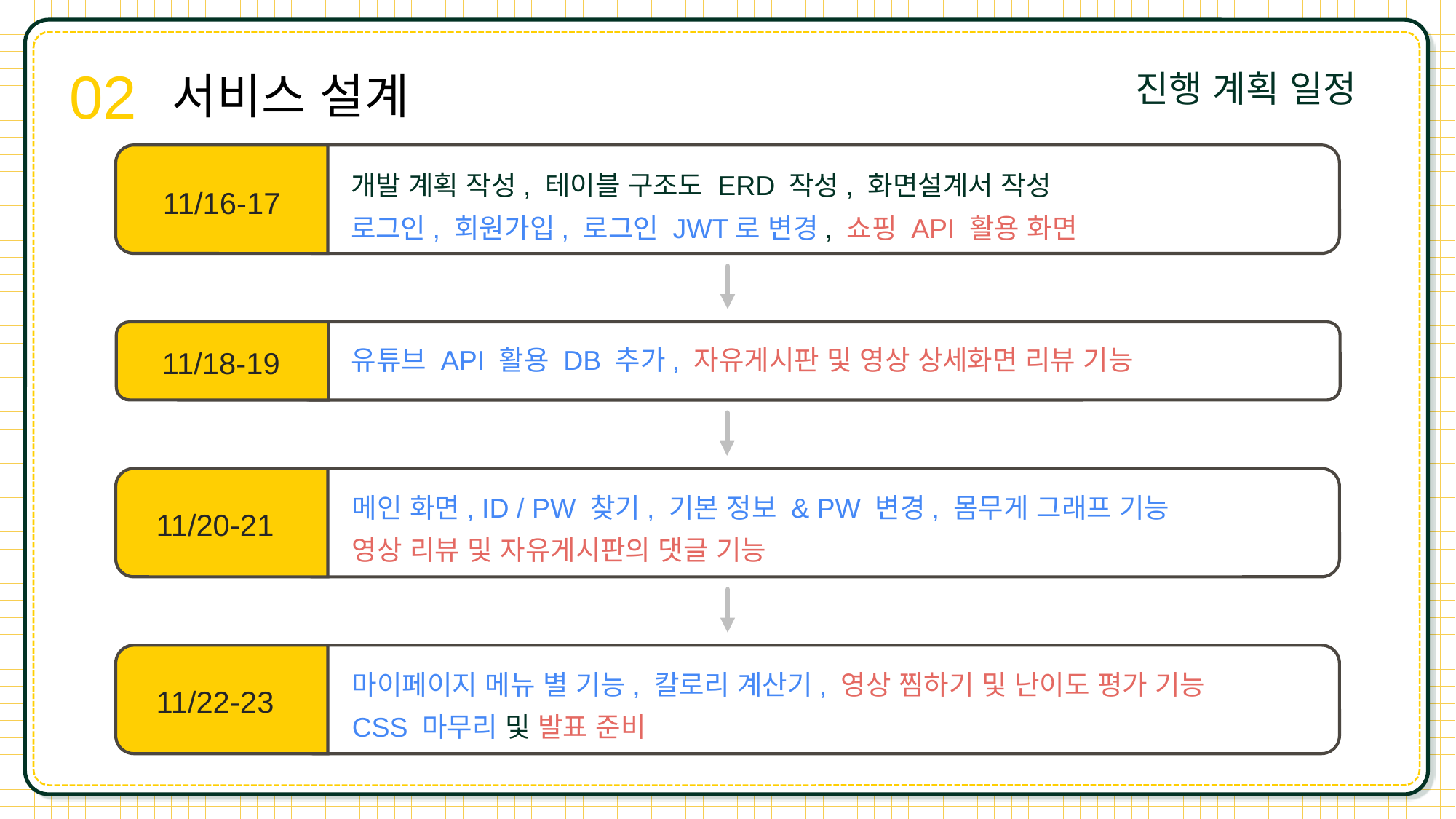

02
서비스 설계
진행 계획 일정

개발 계획 작성, 테이블 구조도 ERD 작성, 화면설계서 작성
로그인, 회원가입, 로그인 JWT로 변경, 쇼핑 API 활용 화면
11/16-17

유튜브 API 활용 DB 추가, 자유게시판 및 영상 상세화면 리뷰 기능
11/18-19

메인 화면, ID / PW 찾기, 기본 정보 & PW 변경, 몸무게 그래프 기능
영상 리뷰 및 자유게시판의 댓글 기능
11/20-21

마이페이지 메뉴 별 기능, 칼로리 계산기, 영상 찜하기 및 난이도 평가 기능
CSS 마무리 및 발표 준비
11/22-23